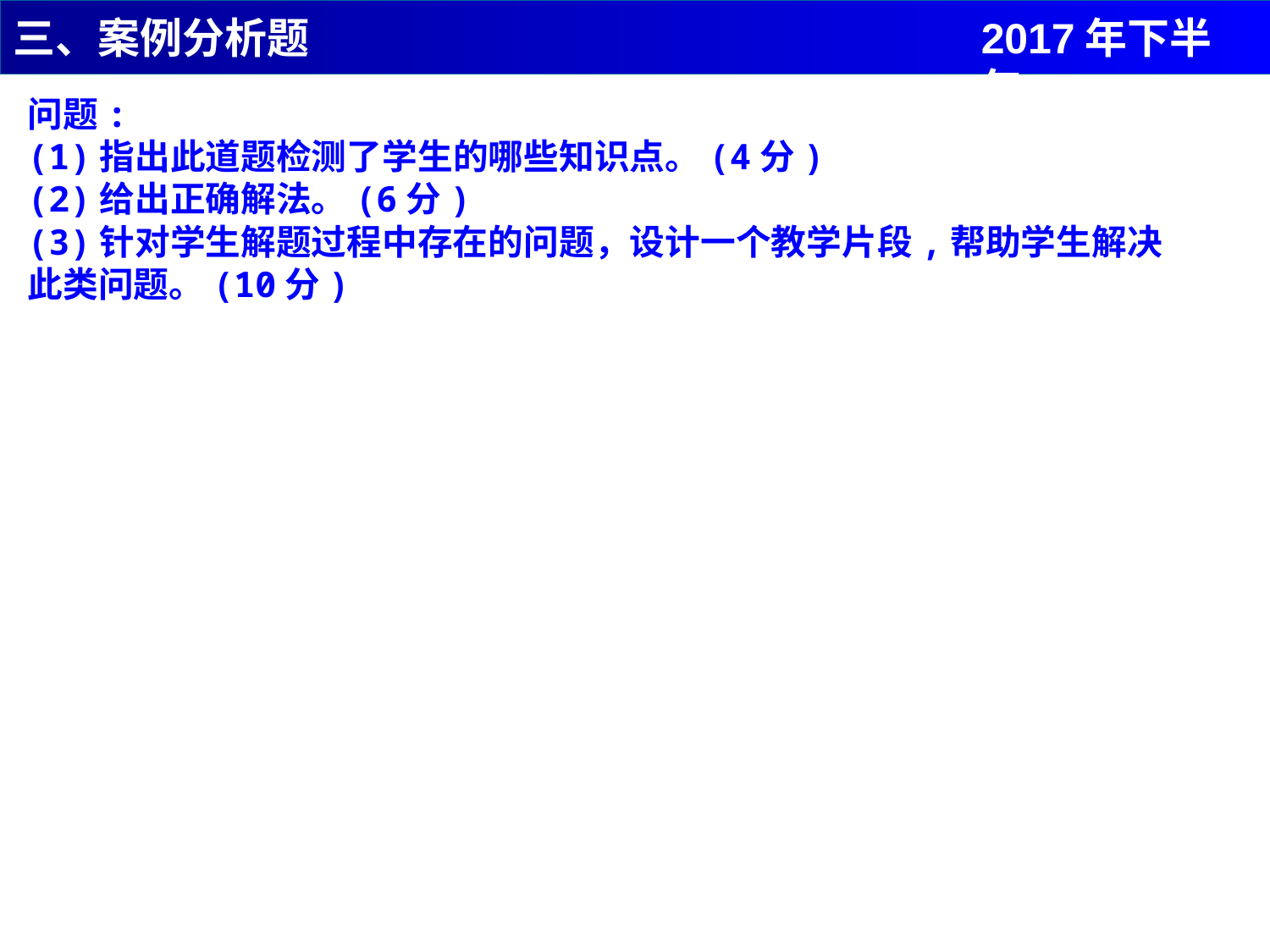

三、案例分析题
2017年下半年
问题:
(1)指出此道题检测了学生的哪些知识点。(4分)
(2)给出正确解法。(6分)
(3)针对学生解题过程中存在的问题，设计一个教学片段,帮助学生解决此类问题。(10分)